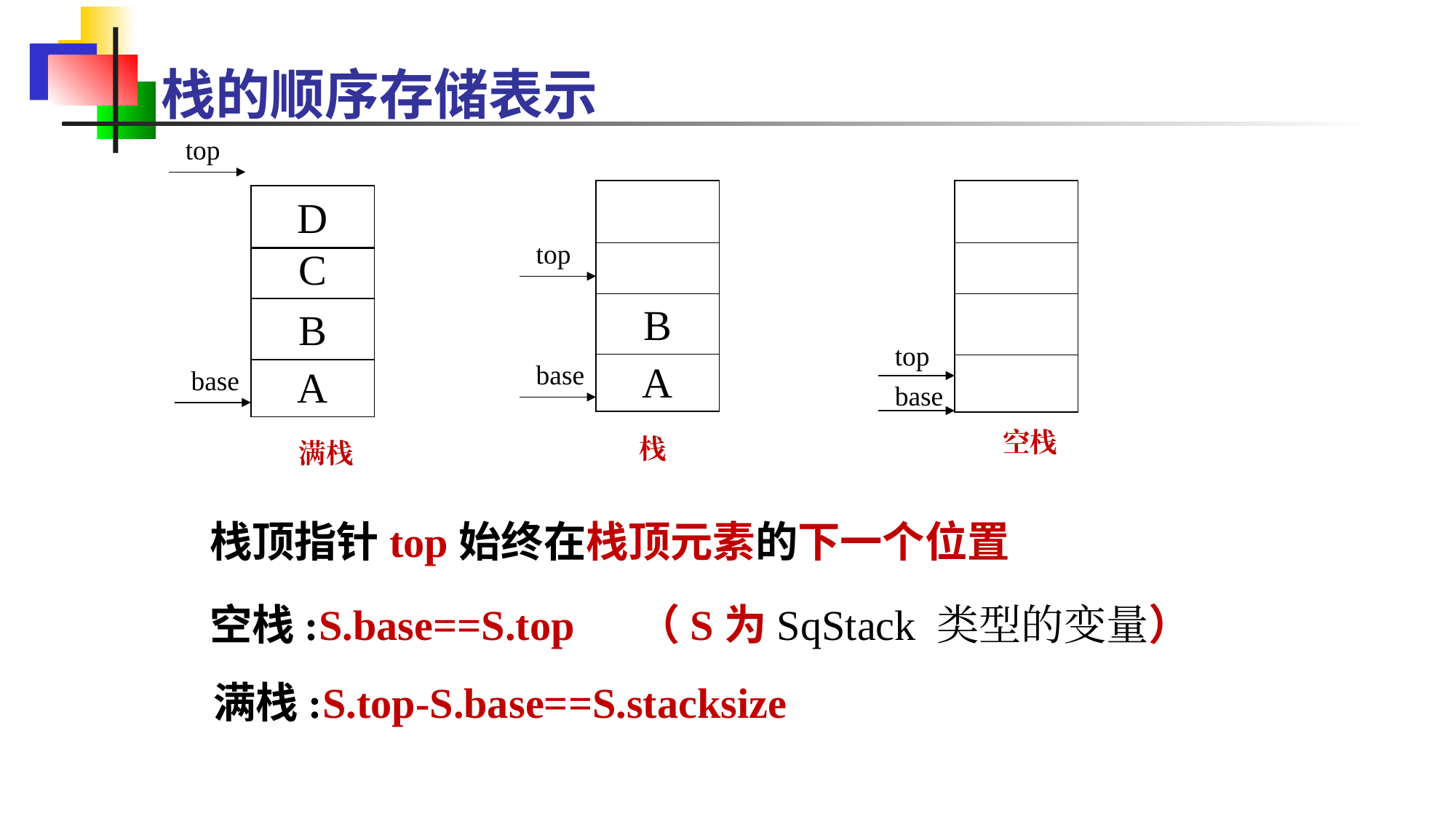

# 栈的顺序存储表示
top
D

C
B
A
base
满栈

B
A
栈
top
base

空栈
top
base
栈顶指针top始终在栈顶元素的下一个位置
空栈:S.base==S.top     （S为SqStack 类型的变量）
满栈:S.top-S.base==S.stacksize